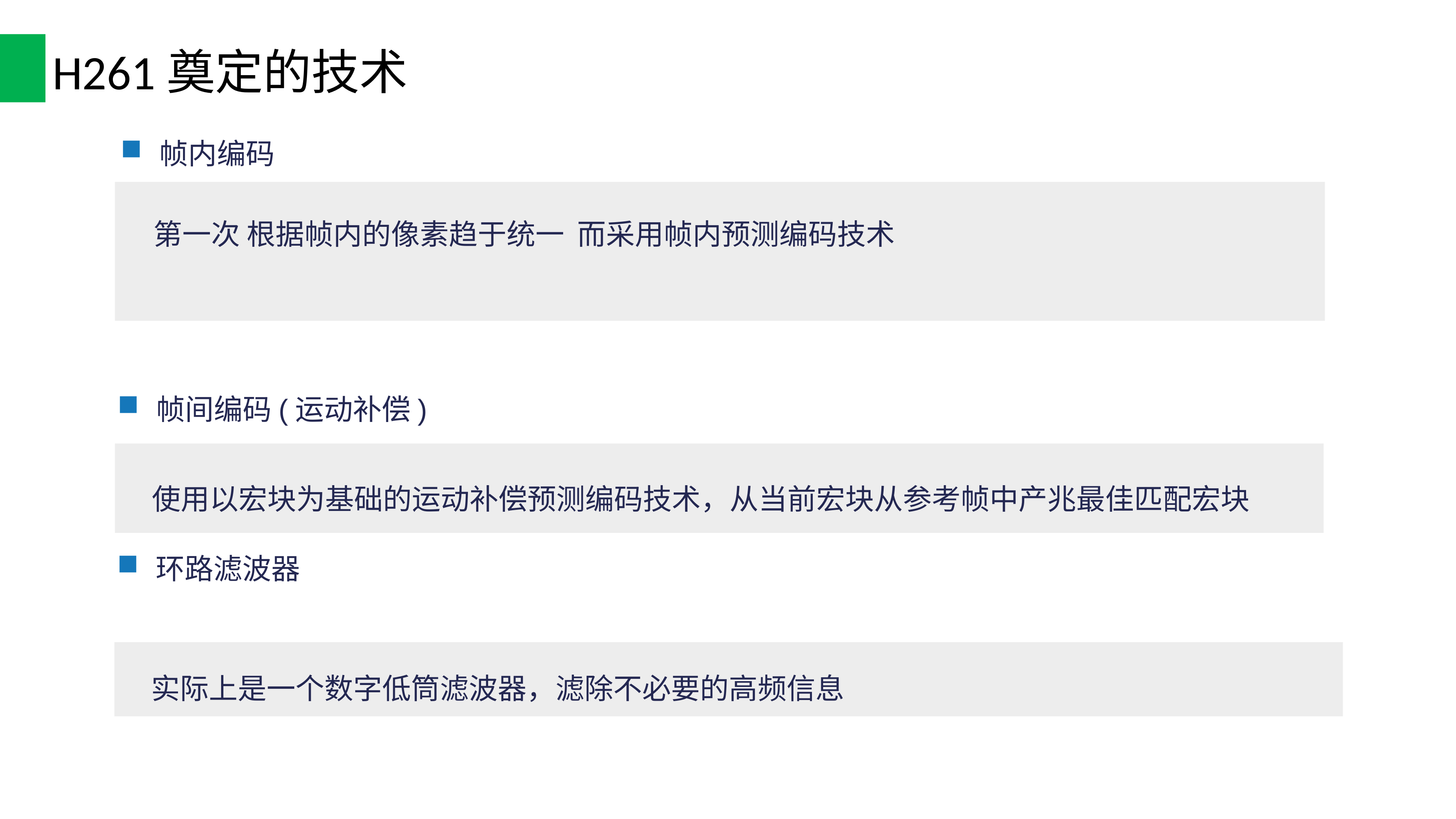

# H261奠定的技术
帧内编码

第一次 根据帧内的像素趋于统一  而采用帧内预测编码技术

帧间编码(运动补偿)

使用以宏块为基础的运动补偿预测编码技术，从当前宏块从参考帧中产兆最佳匹配宏块

环路滤波器

实际上是一个数字低筒滤波器，滤除不必要的高频信息